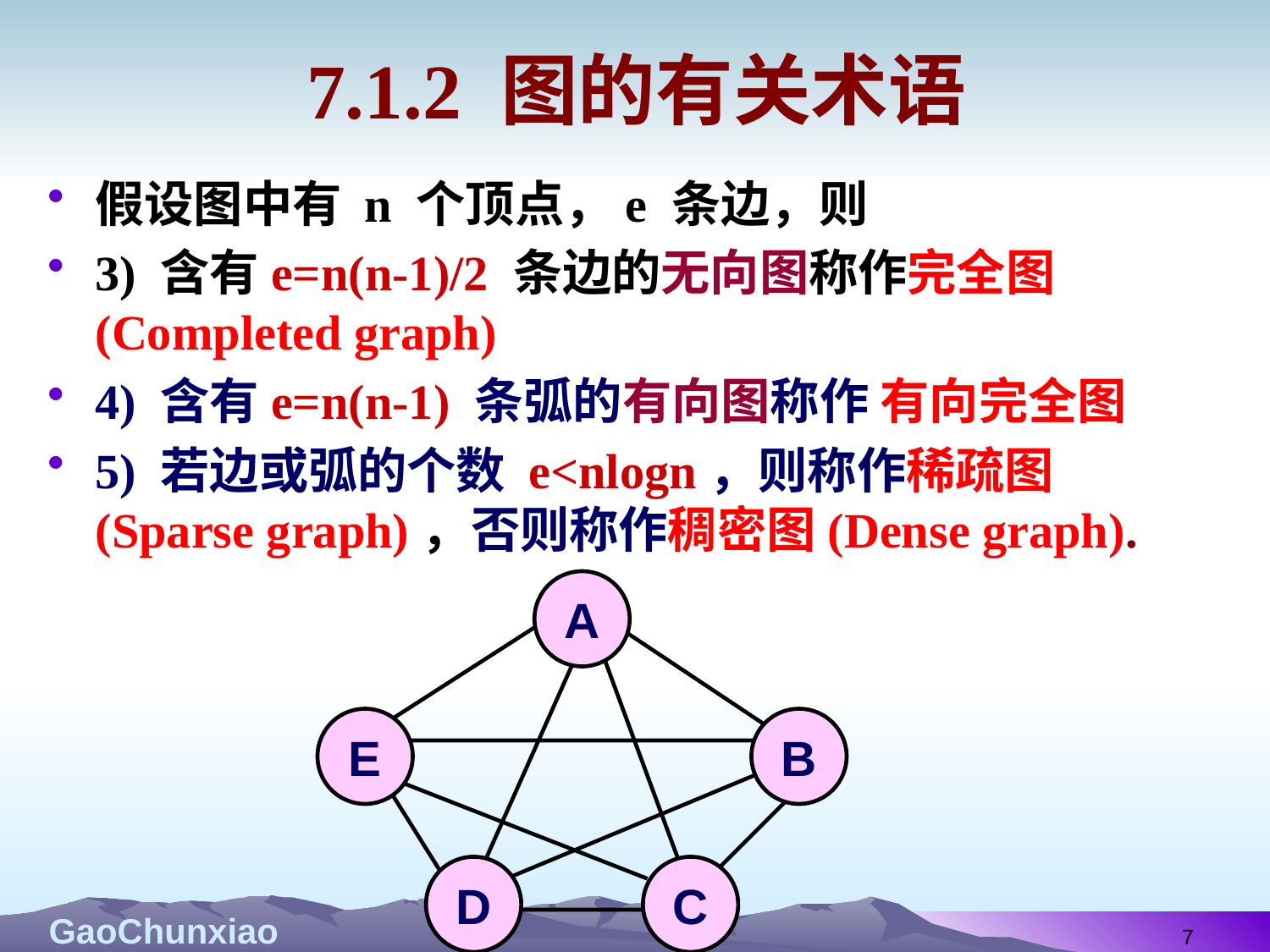

# 7.1.2 图的有关术语
假设图中有 n 个顶点，e 条边，则
3) 含有e=n(n-1)/2 条边的无向图称作完全图(Completed graph)
4) 含有e=n(n-1) 条弧的有向图称作 有向完全图
5) 若边或弧的个数 e<nlogn，则称作稀疏图(Sparse graph)，否则称作稠密图(Dense graph).
A

E
B

D
C

7